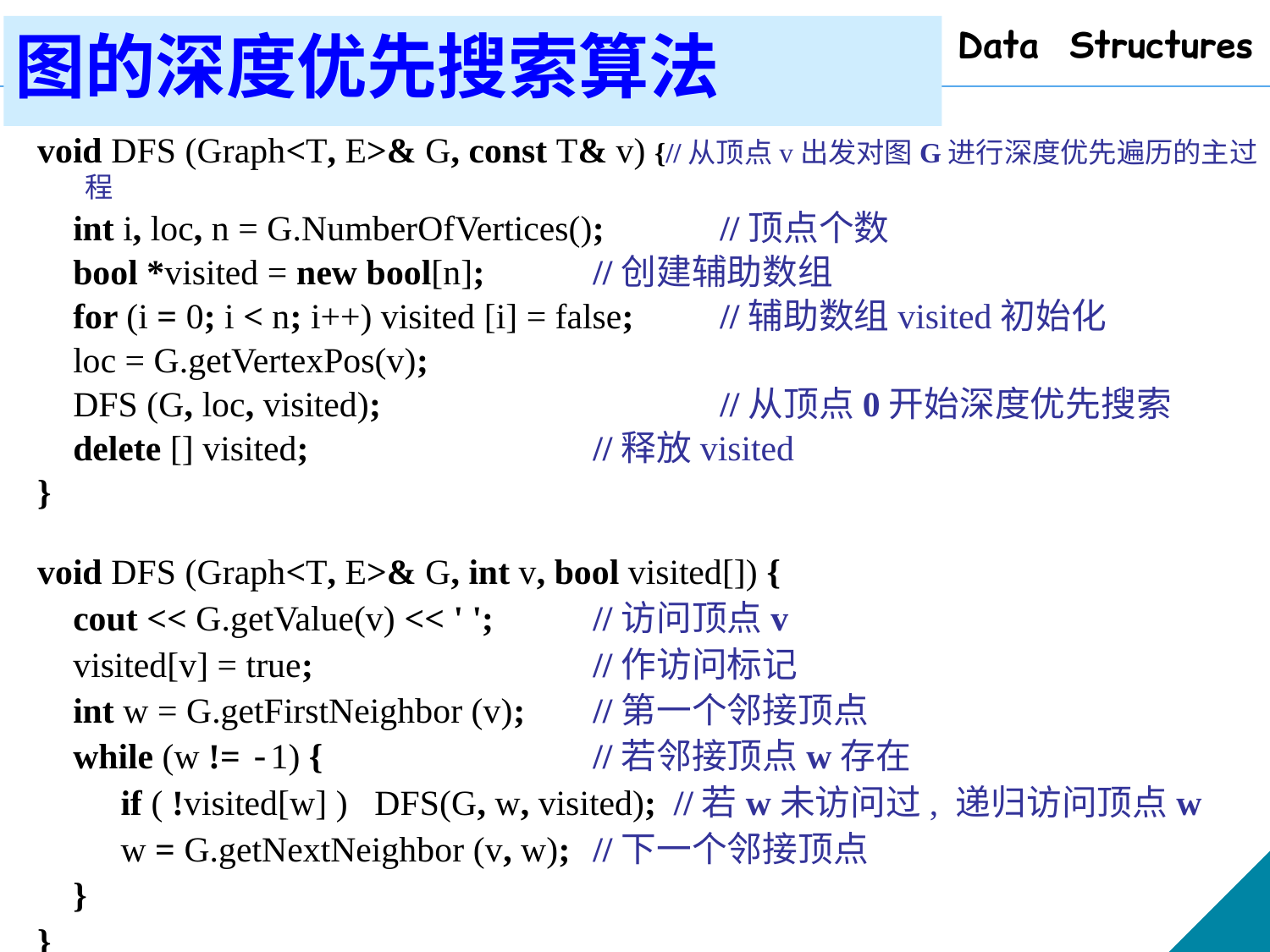

图的深度优先搜索算法
void DFS (Graph<T, E>& G, const T& v) {//从顶点v出发对图G进行深度优先遍历的主过程
    int i, loc, n = G.NumberOfVertices();    	//顶点个数
    bool *visited = new bool[n];          	//创建辅助数组
    for (i = 0; i < n; i++) visited [i] = false;	//辅助数组visited初始化
    loc = G.getVertexPos(v);
    DFS (G, loc, visited); 			//从顶点0开始深度优先搜索
    delete [] visited;			//释放visited
}

void DFS (Graph<T, E>& G, int v, bool visited[]) {
    cout << G.getValue(v) << ' ';        	//访问顶点v
    visited[v] = true;	 	         	//作访问标记
    int w = G.getFirstNeighbor (v);     	//第一个邻接顶点
    while (w != -1) {			//若邻接顶点w存在
 	    if ( !visited[w] )   DFS(G, w, visited);  //若w未访问过, 递归访问顶点w
	    w = G.getNextNeighbor (v, w); 	//下一个邻接顶点
    }
}